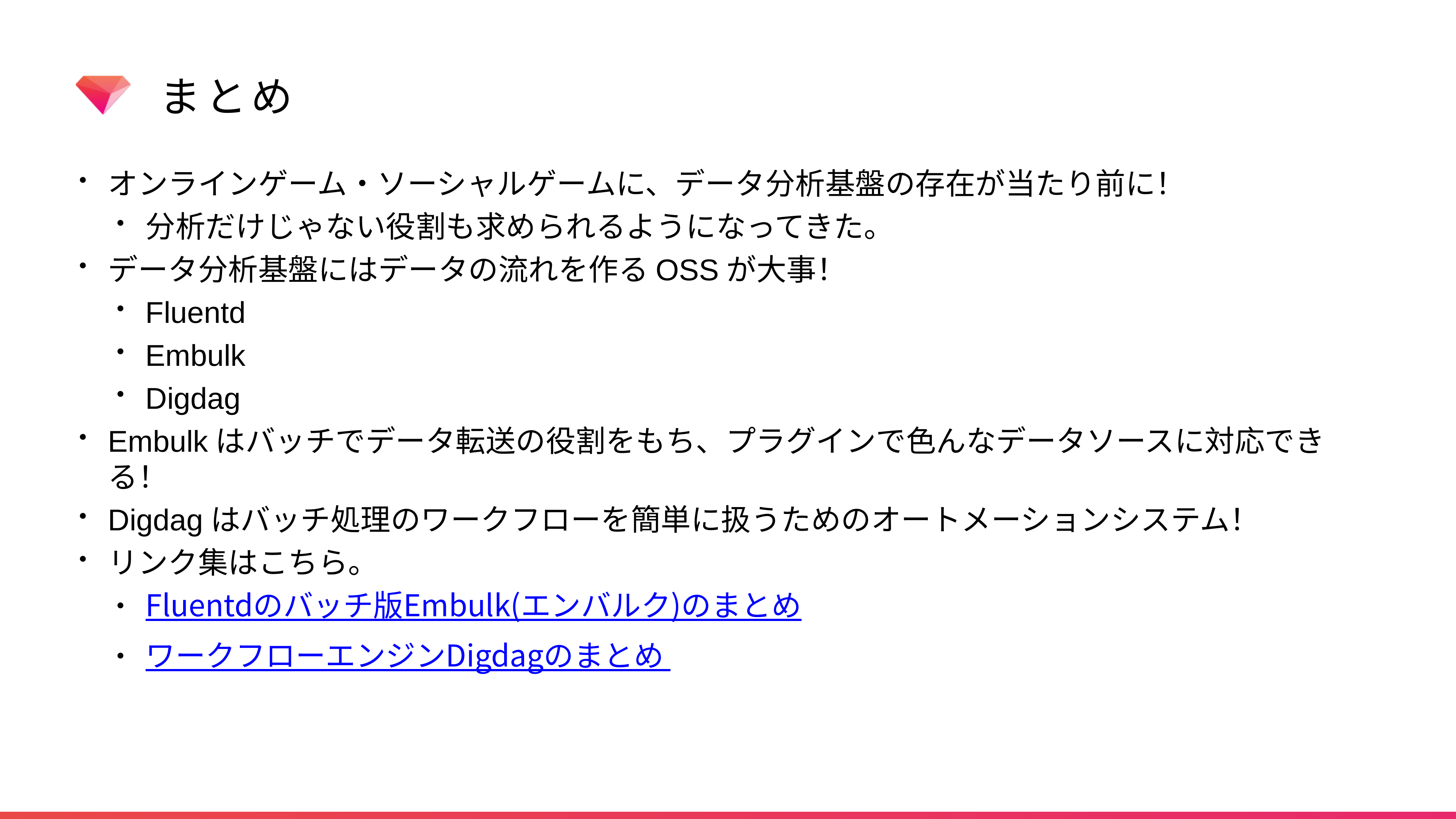

# まとめ
オンラインゲーム・ソーシャルゲームに、データ分析基盤の存在が当たり前に！
分析だけじゃない役割も求められるようになってきた。
データ分析基盤にはデータの流れを作るOSSが大事！
Fluentd
Embulk
Digdag
Embulkはバッチでデータ転送の役割をもち、プラグインで色んなデータソースに対応できる！
Digdagはバッチ処理のワークフローを簡単に扱うためのオートメーションシステム！
リンク集はこちら。
Fluentdのバッチ版Embulk(エンバルク)のまとめ
ワークフローエンジンDigdagのまとめ
58